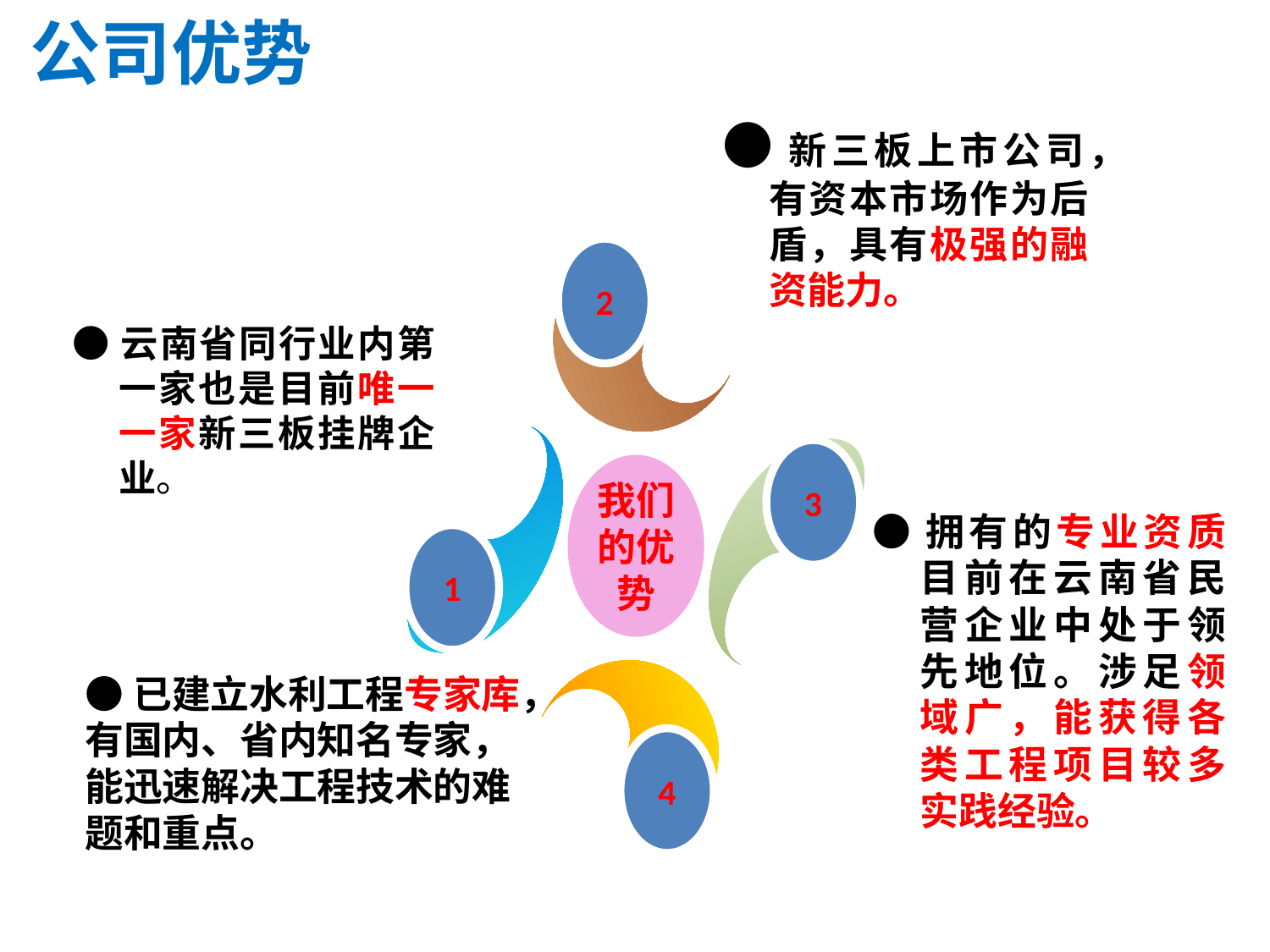

公司优势
●新三板上市公司，有资本市场作为后盾，具有极强的融资能力。

2

●云南省同行业内第一家也是目前唯一一家新三板挂牌企业。

3
我们的优势
●拥有的专业资质目前在云南省民营企业中处于领先地位。涉足领域广，能获得各类工程项目较多实践经验。

1

●已建立水利工程专家库，有国内、省内知名专家，能迅速解决工程技术的难题和重点。

4